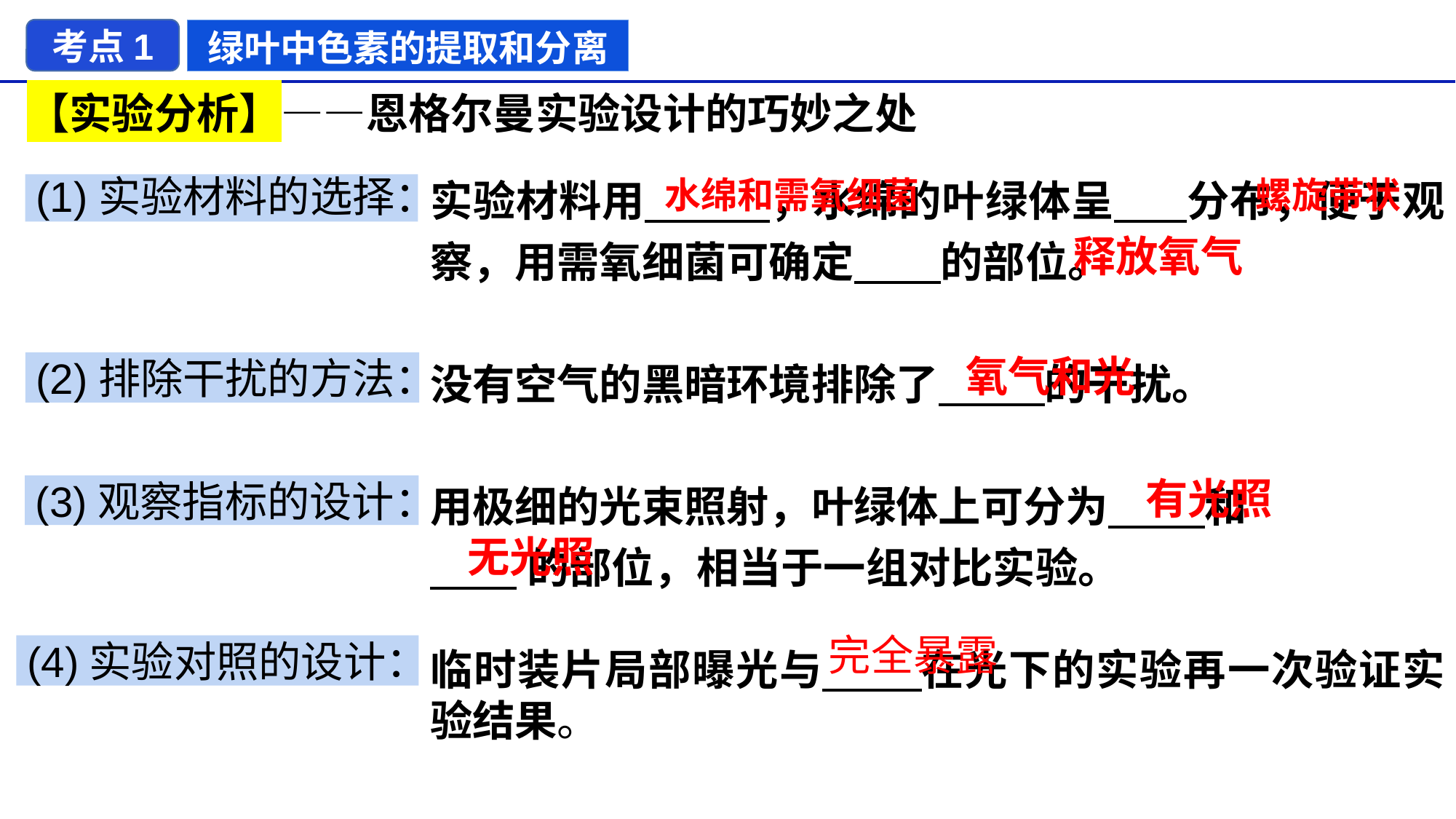

考点1
绿叶中色素的提取和分离

【实验分析】——恩格尔曼实验设计的巧妙之处
实验材料用            ，水绵的叶绿体呈       分布，便于观察，用需氧细菌可确定         的部位。

没有空气的黑暗环境排除了           的干扰。

用极细的光束照射，叶绿体上可分为          和
         的部位，相当于一组对比实验。

临时装片局部曝光与         在光下的实验再一次验证实验结果。
水绵和需氧细菌
螺旋带状
(1)实验材料的选择：
释放氧气
氧气和光
(2)排除干扰的方法：
有光照
(3)观察指标的设计：
无光照
完全暴露
(4)实验对照的设计：